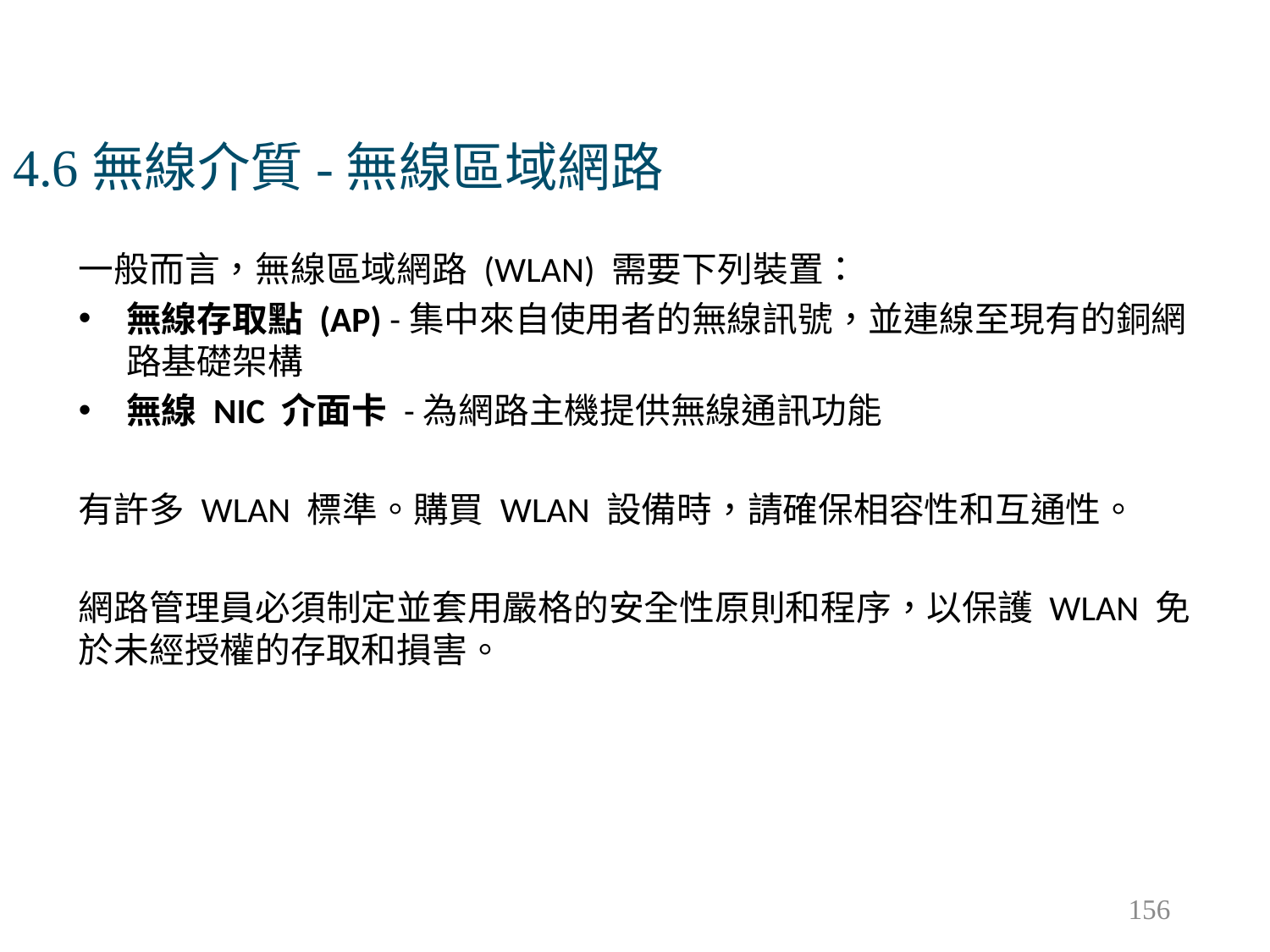

# 4.6無線介質-無線區域網路
一般而言，無線區域網路 (WLAN) 需要下列裝置：
無線存取點 (AP) -集中來自使用者的無線訊號，並連線至現有的銅網路基礎架構
無線 NIC 介面卡 -為網路主機提供無線通訊功能

有許多 WLAN 標準。購買 WLAN 設備時，請確保相容性和互通性。

網路管理員必須制定並套用嚴格的安全性原則和程序，以保護 WLAN 免於未經授權的存取和損害。
156